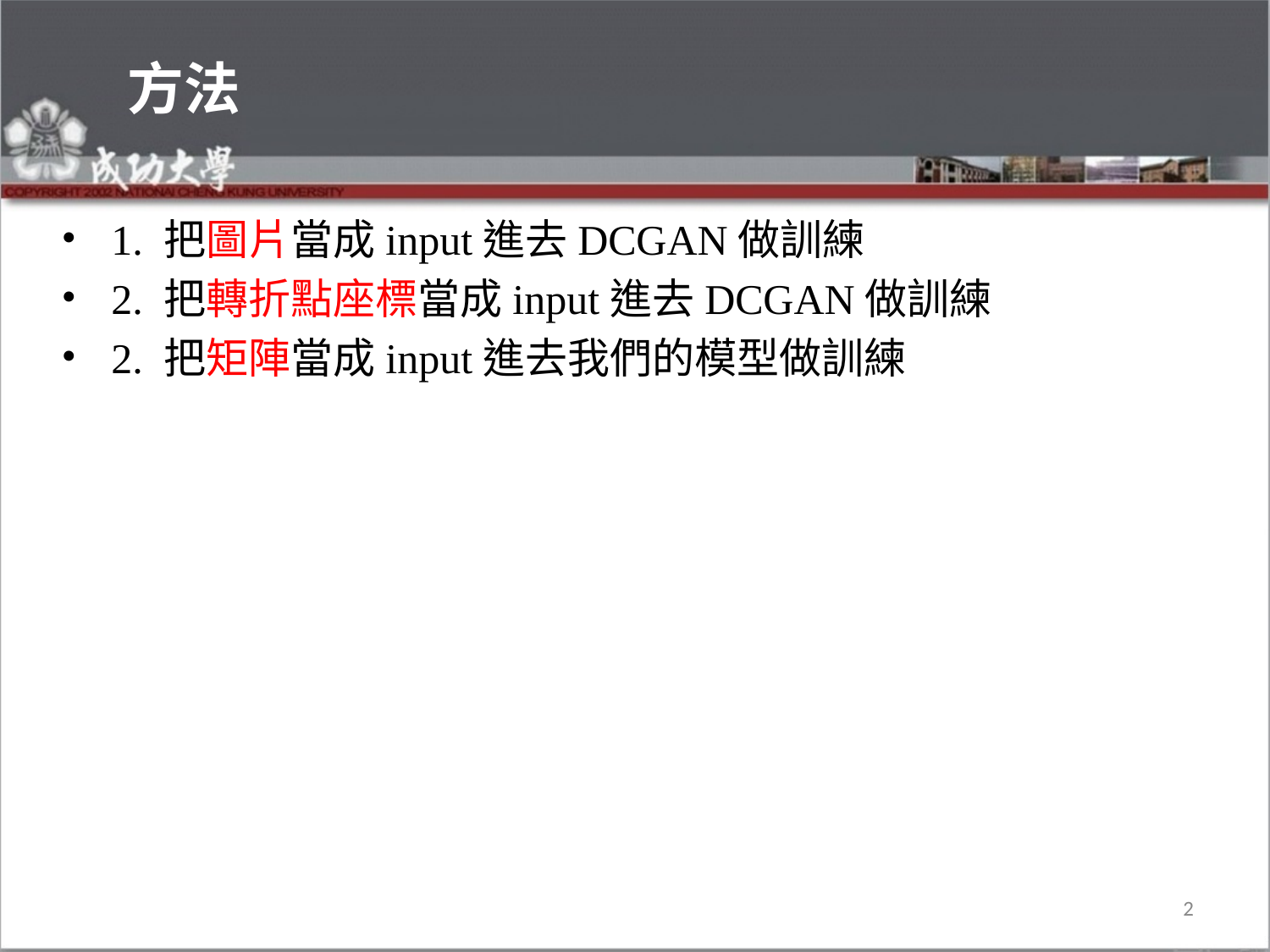

# 方法
1. 把圖片當成input進去DCGAN做訓練
2. 把轉折點座標當成input進去DCGAN做訓練
2. 把矩陣當成input進去我們的模型做訓練
2